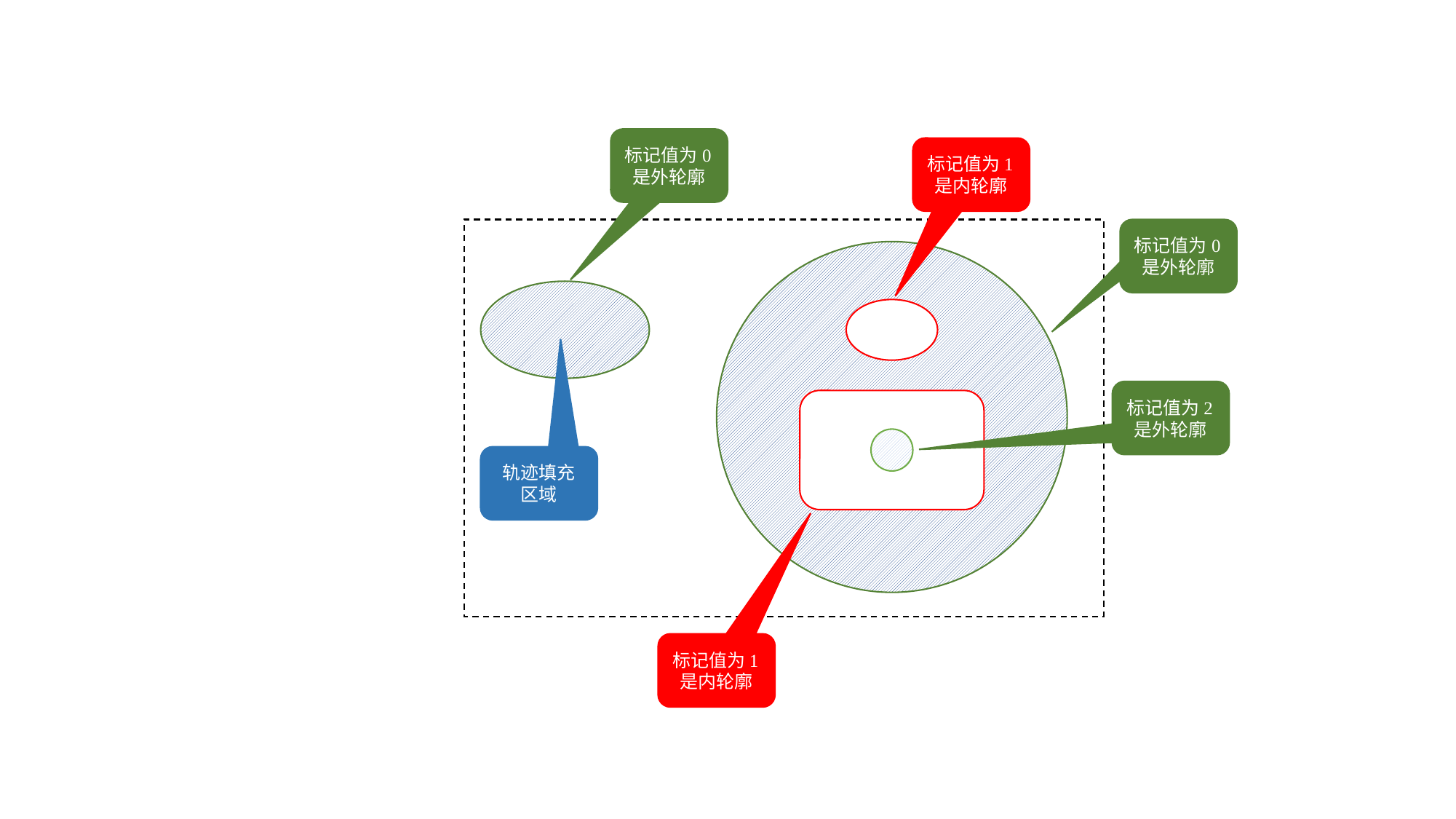

标记值为0是外轮廓
标记值为1是内轮廓

标记值为0是外轮廓

标记值为2是外轮廓

轨迹填充区域
标记值为1是内轮廓